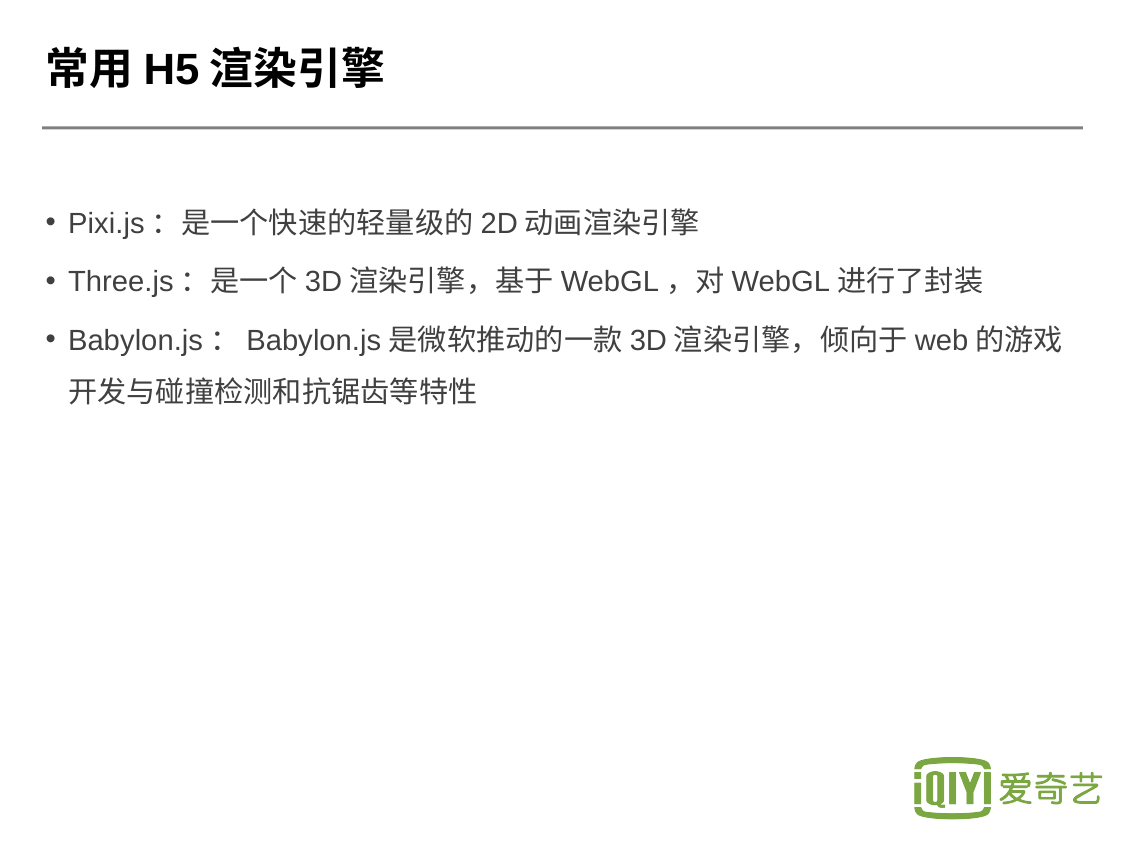

# 常用H5渲染引擎

Pixi.js：是一个快速的轻量级的2D动画渲染引擎
Three.js：是一个3D渲染引擎，基于WebGL，对WebGL进行了封装
Babylon.js：Babylon.js是微软推动的一款3D渲染引擎，倾向于web的游戏开发与碰撞检测和抗锯齿等特性